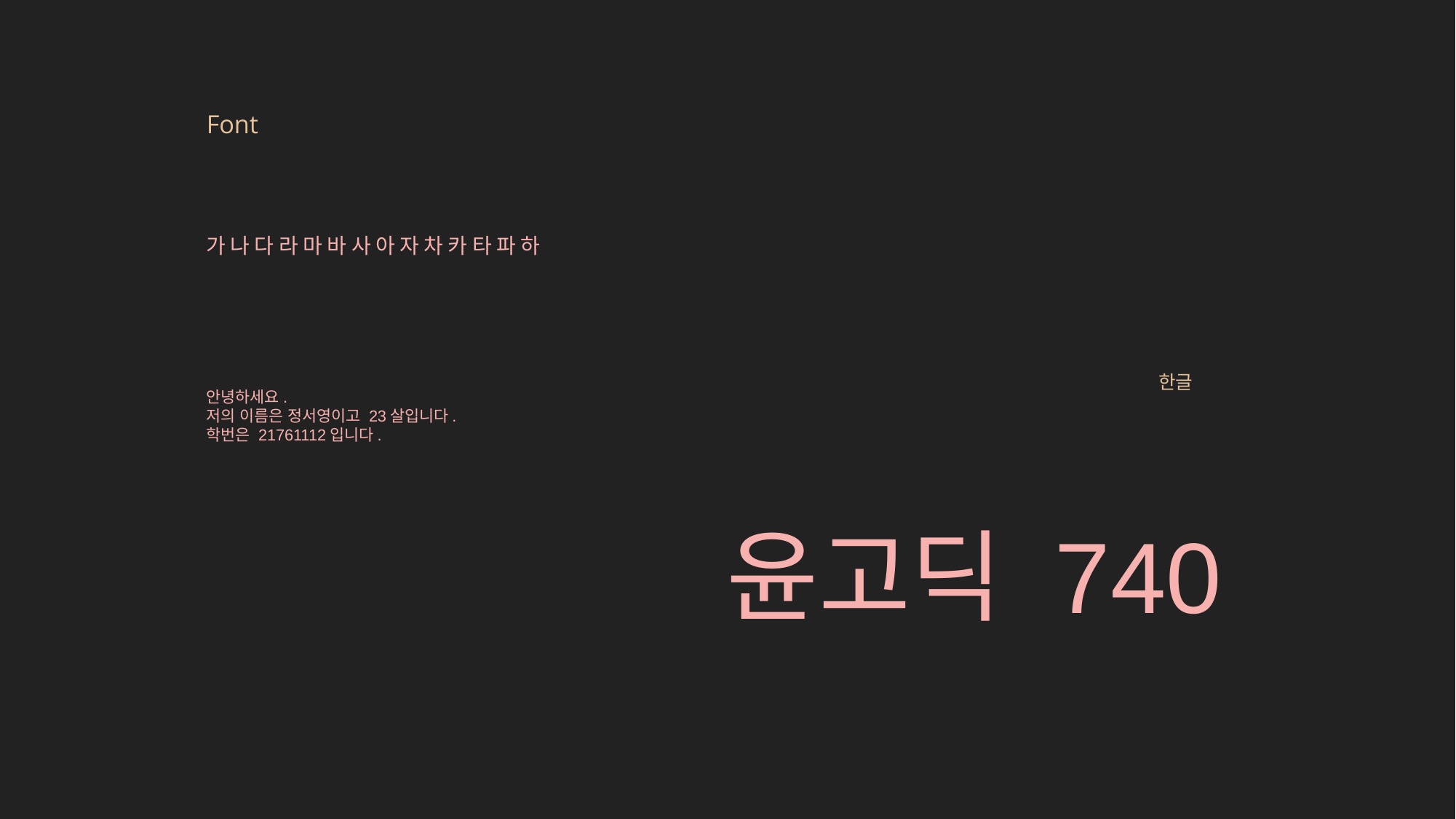

Font
가나다라마바사아자차카타파하
 한글
안녕하세요.
저의 이름은 정서영이고 23살입니다.
학번은 21761112입니다.
윤고딕 740